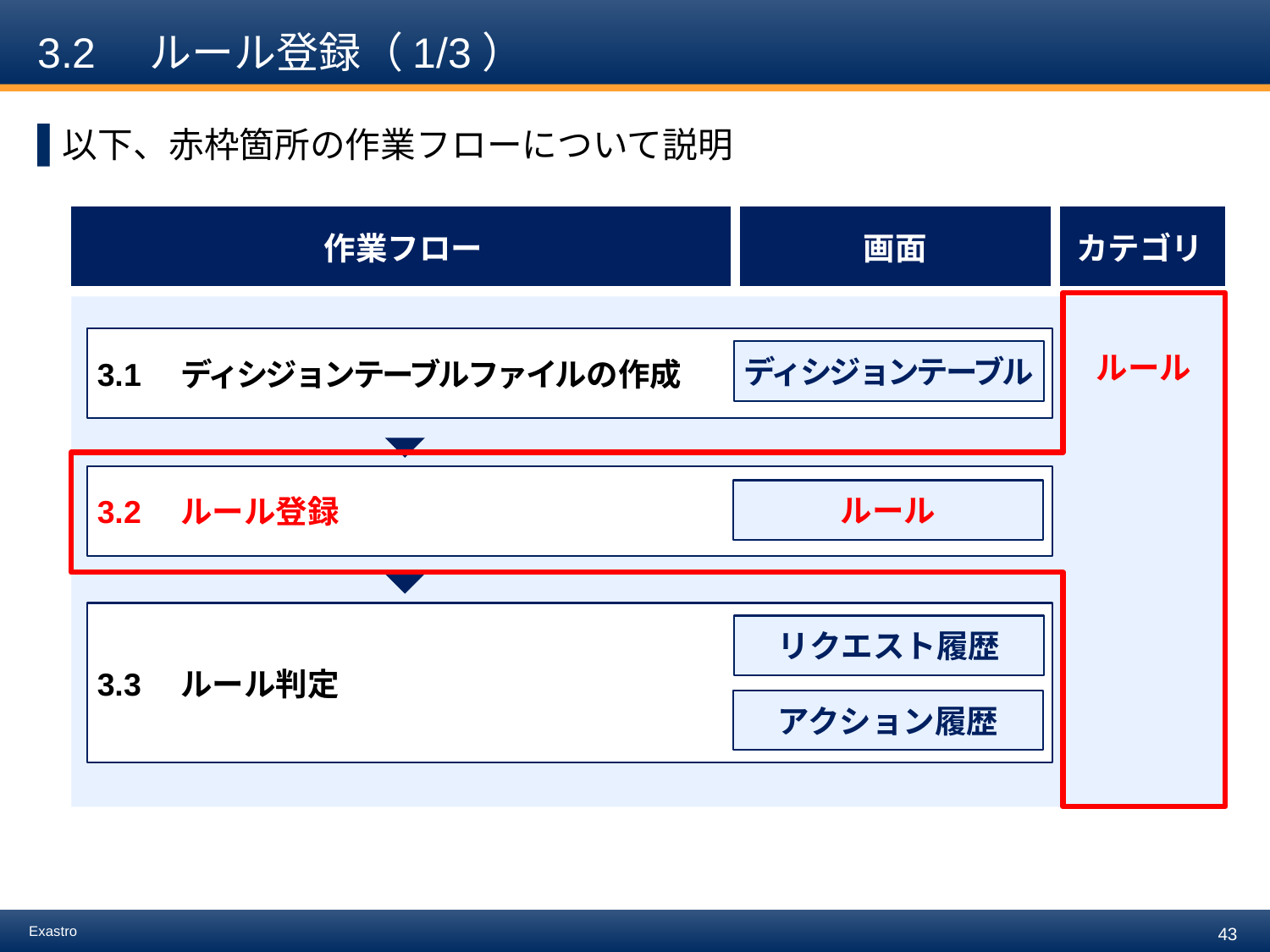

# 3.2　ルール登録（1/3）
以下、赤枠箇所の作業フローについて説明
| 作業フロー | 画面 | カテゴリ |
| --- | --- | --- |

ルール

3.1　ディシジョンテーブルファイルの作成
ディシジョンテーブル

3.2　ルール登録
ルール

3.3　ルール判定
リクエスト履歴
アクション履歴